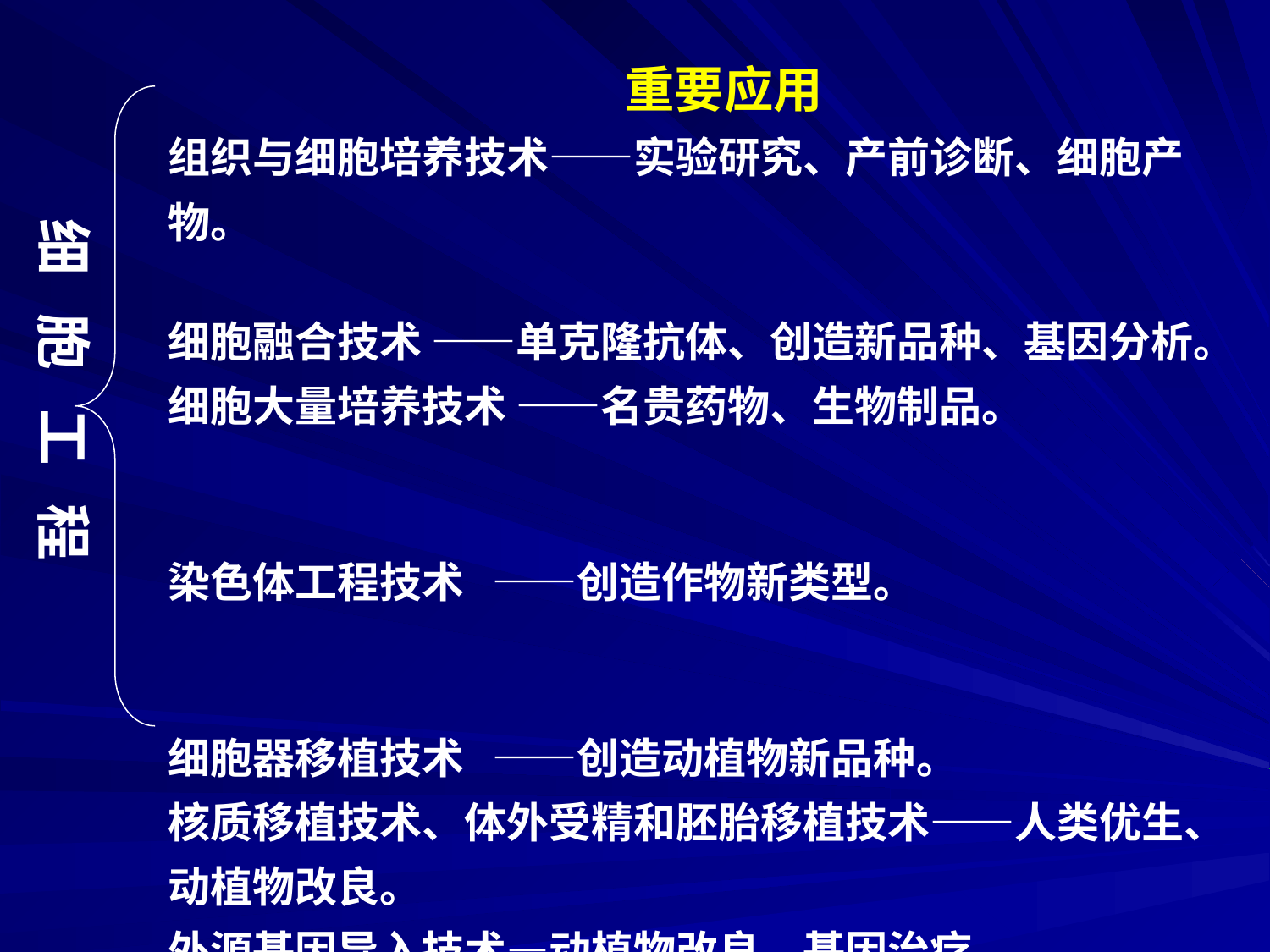

重要应用
组织与细胞培养技术——实验研究、产前诊断、细胞产
物。
细胞融合技术 ——单克隆抗体、创造新品种、基因分析。
细胞大量培养技术 ——名贵药物、生物制品。
染色体工程技术   ——创造作物新类型。
细胞器移植技术   ——创造动植物新品种。
核质移植技术、体外受精和胚胎移植技术——人类优生、
动植物改良。
外源基因导入技术—动植物改良，基因治疗。

细   胞   工   程